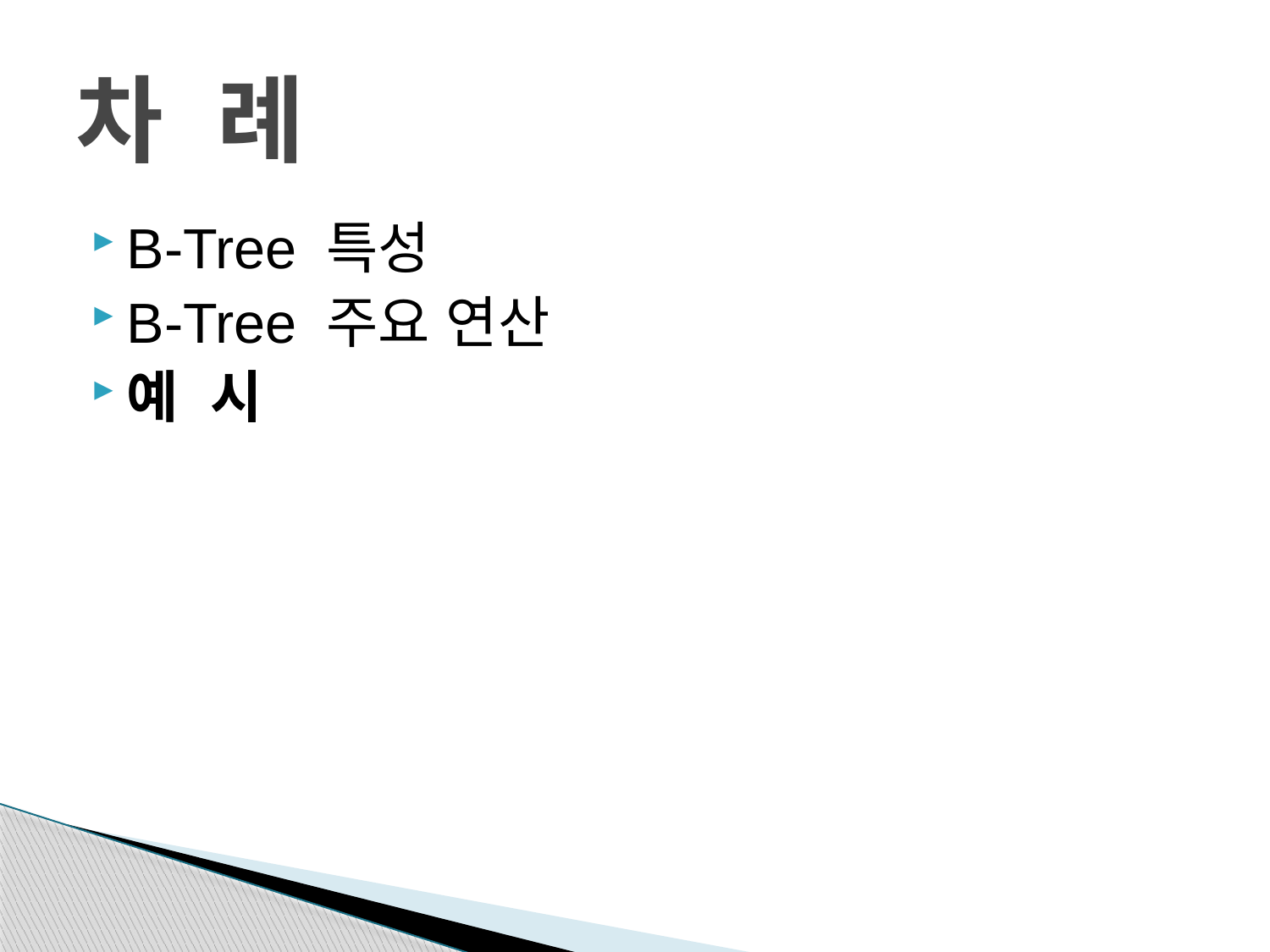

# 차  례
B-Tree 특성
B-Tree 주요 연산
예  시